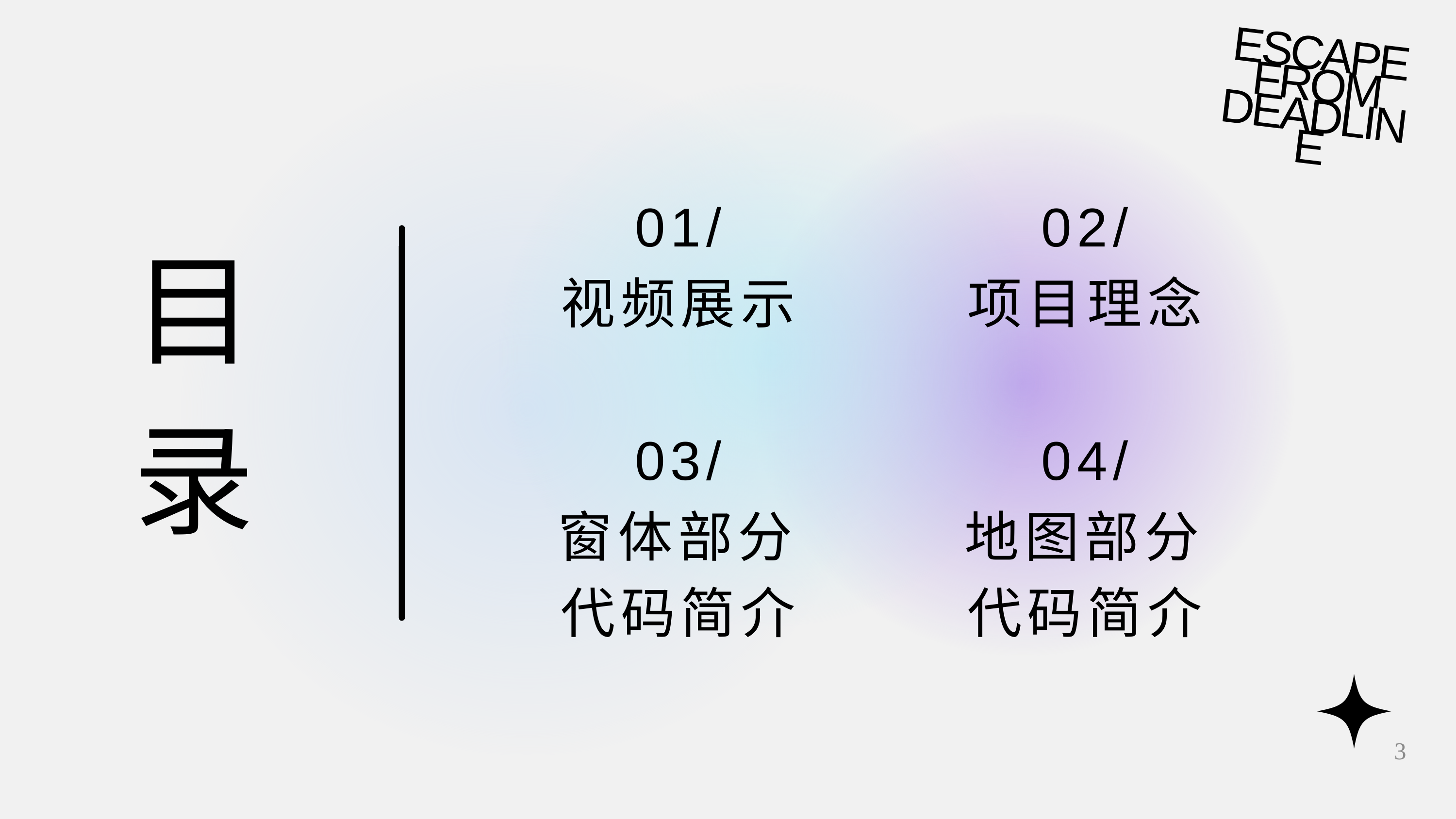

ESCAPE FROM DEADLINE

01/
视频展示
02/
项目理念
目录

03/
窗体部分代码简介
04/
地图部分代码简介

3